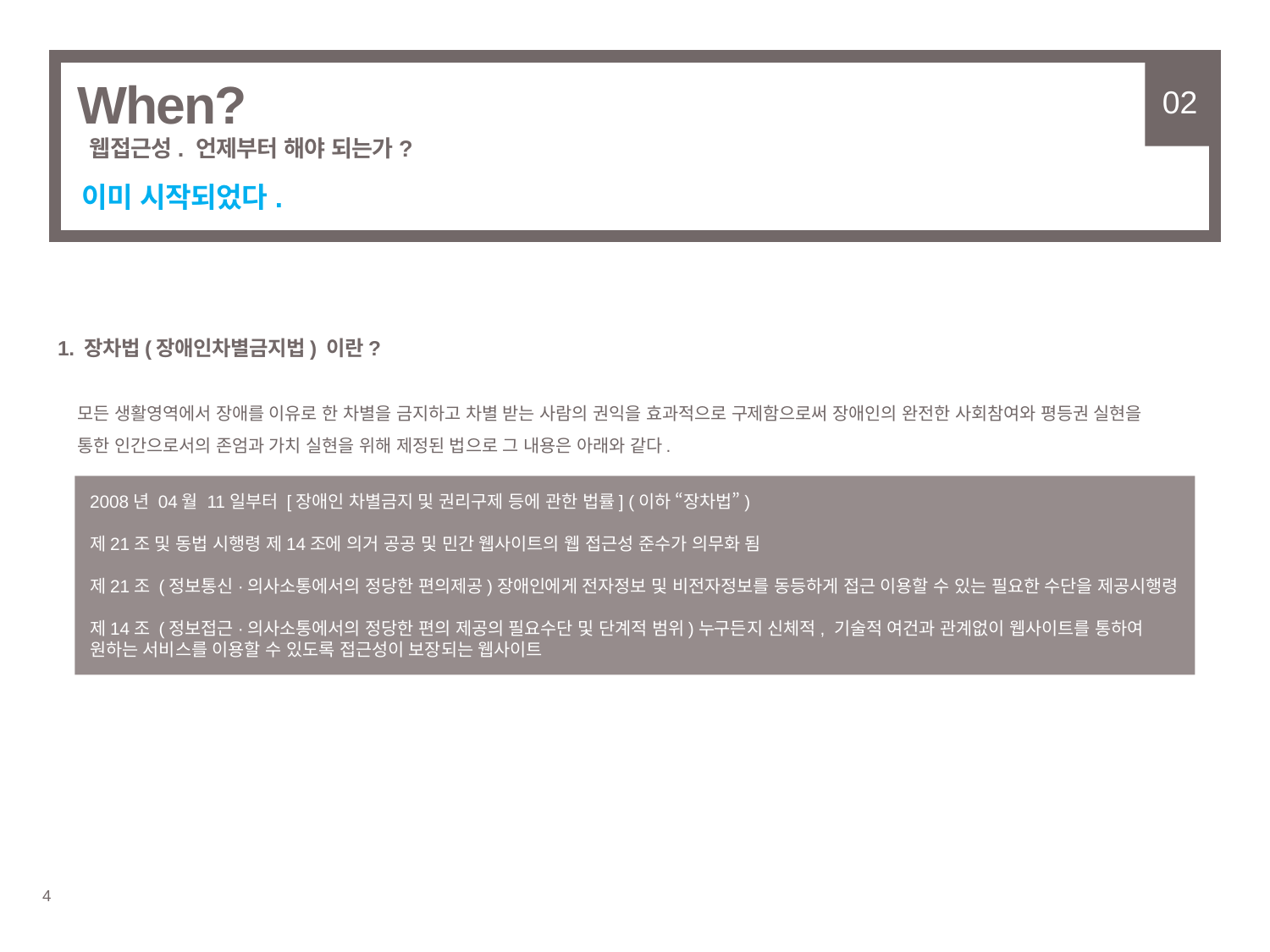

When?
 웹접근성. 언제부터 해야 되는가?
02
이미 시작되었다.
1. 장차법(장애인차별금지법) 이란?
모든 생활영역에서 장애를 이유로 한 차별을 금지하고 차별 받는 사람의 권익을 효과적으로 구제함으로써 장애인의 완전한 사회참여와 평등권 실현을
통한 인간으로서의 존엄과 가치 실현을 위해 제정된 법으로 그 내용은 아래와 같다.
2008년 04월 11일부터 [장애인 차별금지 및 권리구제 등에 관한 법률] (이하 “장차법”)
제21조 및 동법 시행령 제14조에 의거 공공 및 민간 웹사이트의 웹 접근성 준수가 의무화 됨

제21조 (정보통신·의사소통에서의 정당한 편의제공)장애인에게 전자정보 및 비전자정보를 동등하게 접근 이용할 수 있는 필요한 수단을 제공시행령

제14조 (정보접근·의사소통에서의 정당한 편의 제공의 필요수단 및 단계적 범위)누구든지 신체적, 기술적 여건과 관계없이 웹사이트를 통하여 원하는 서비스를 이용할 수 있도록 접근성이 보장되는 웹사이트